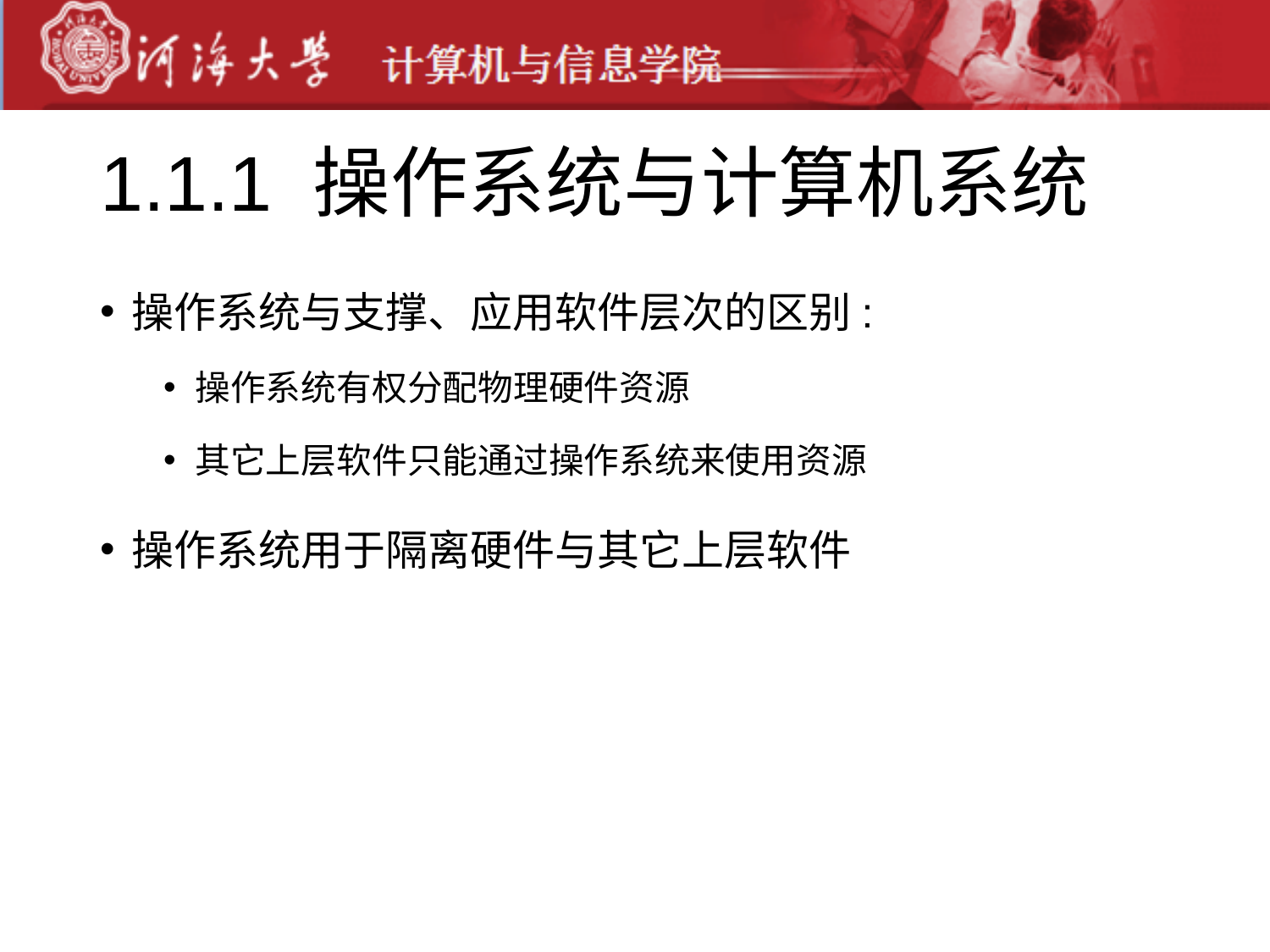

# 1.1.1 操作系统与计算机系统
操作系统与支撑、应用软件层次的区别:
操作系统有权分配物理硬件资源
其它上层软件只能通过操作系统来使用资源
操作系统用于隔离硬件与其它上层软件